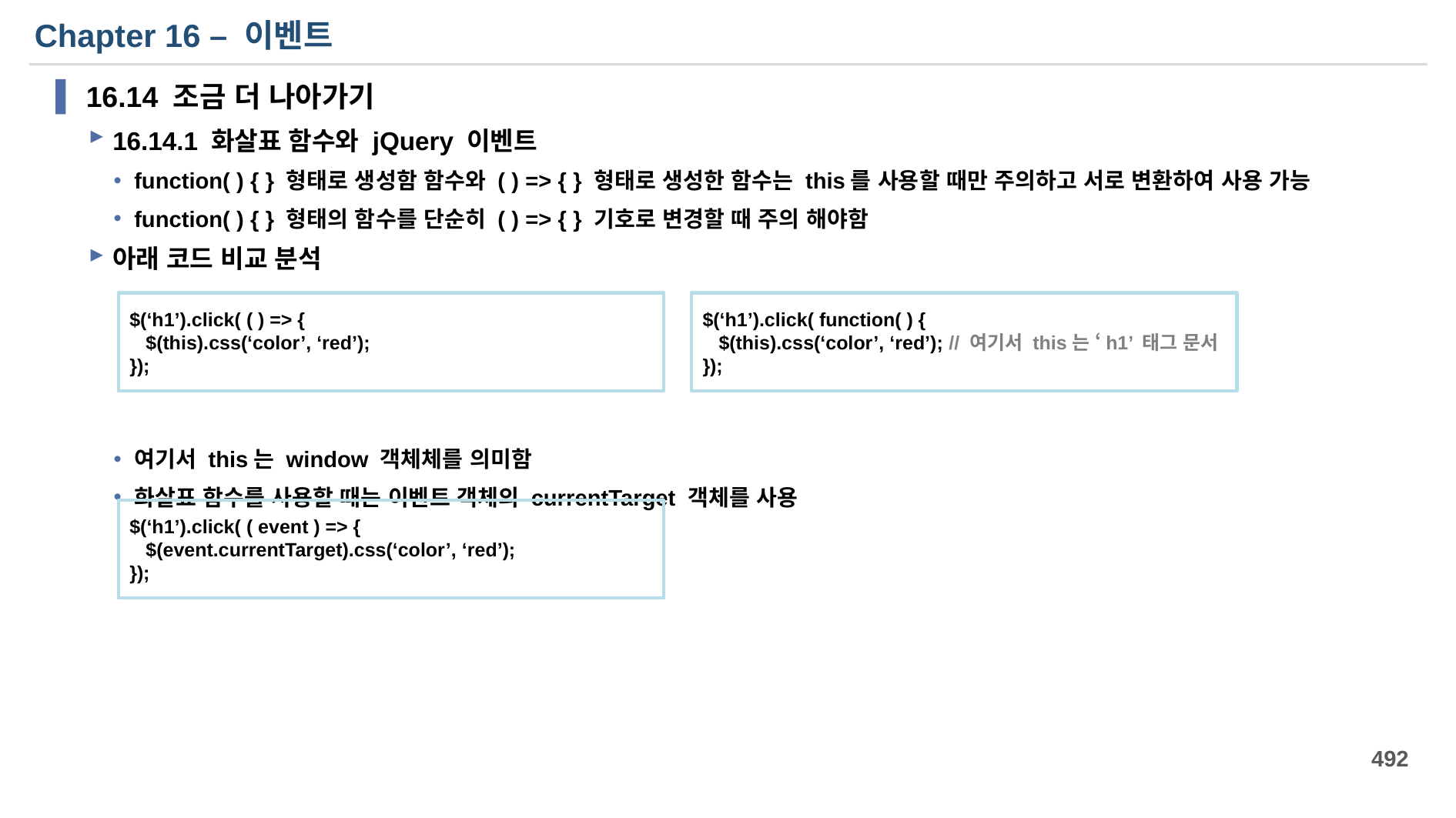

# Chapter 16 – 이벤트
16.14 조금 더 나아가기
16.14.1 화살표 함수와 jQuery 이벤트
function( ) { } 형태로 생성함 함수와 ( ) => { } 형태로 생성한 함수는 this를 사용할 때만 주의하고 서로 변환하여 사용 가능
function( ) { } 형태의 함수를 단순히 ( ) => { } 기호로 변경할 때 주의 해야함
아래 코드 비교 분석

여기서 this는 window 객체체를 의미함
화살표 함수를 사용할 때는 이벤트 객체의 currentTarget 객체를 사용
$(‘h1’).click( ( ) => {
   $(this).css(‘color’, ‘red’);
});
$(‘h1’).click( function( ) {
   $(this).css(‘color’, ‘red’); // 여기서 this는 ‘h1’ 태그 문서
});
$(‘h1’).click( ( event ) => {
   $(event.currentTarget).css(‘color’, ‘red’);
});
492